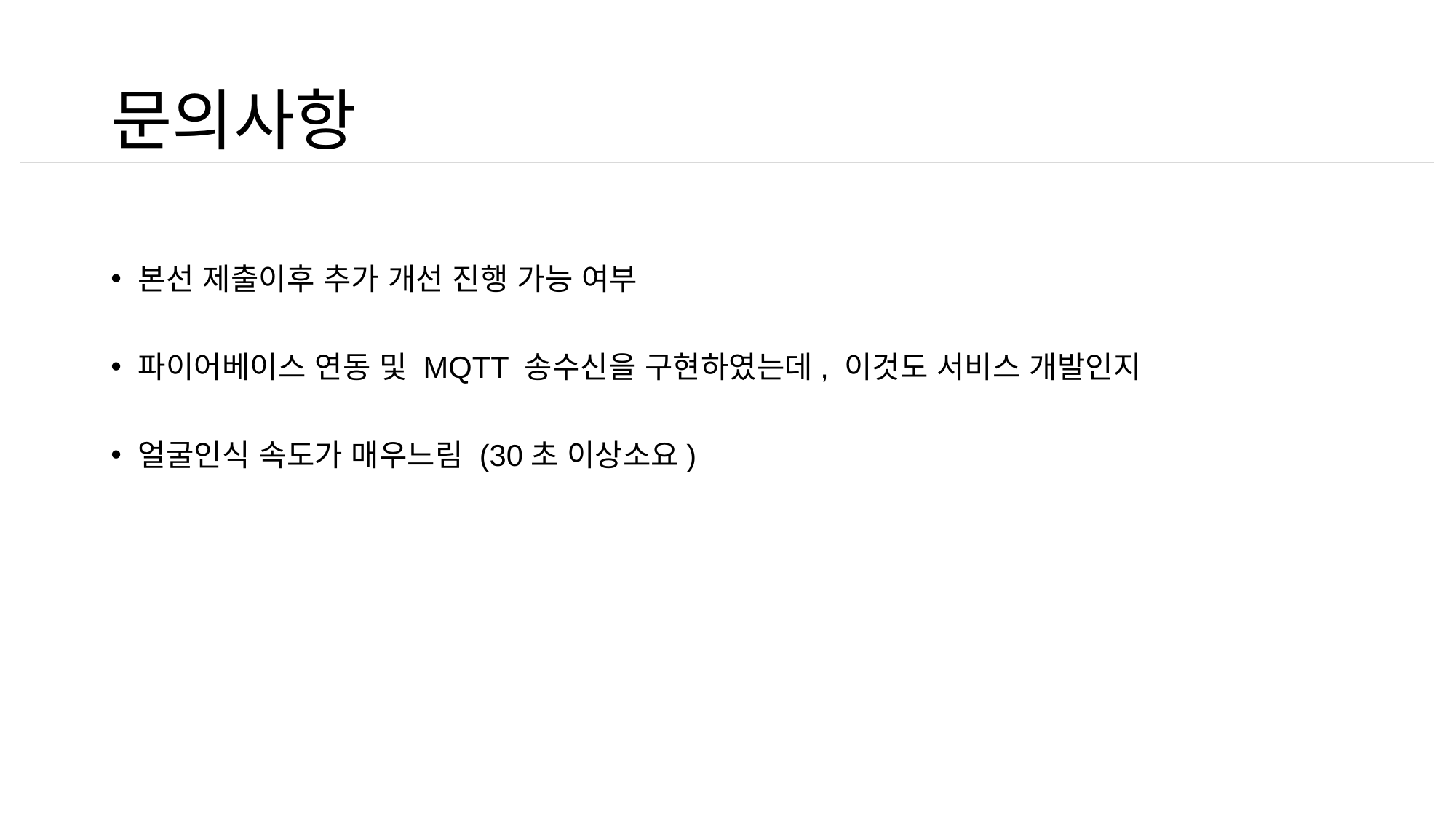

# 문의사항
본선 제출이후 추가 개선 진행 가능 여부
파이어베이스 연동 및 MQTT 송수신을 구현하였는데, 이것도 서비스 개발인지
얼굴인식 속도가 매우느림 (30초 이상소요)